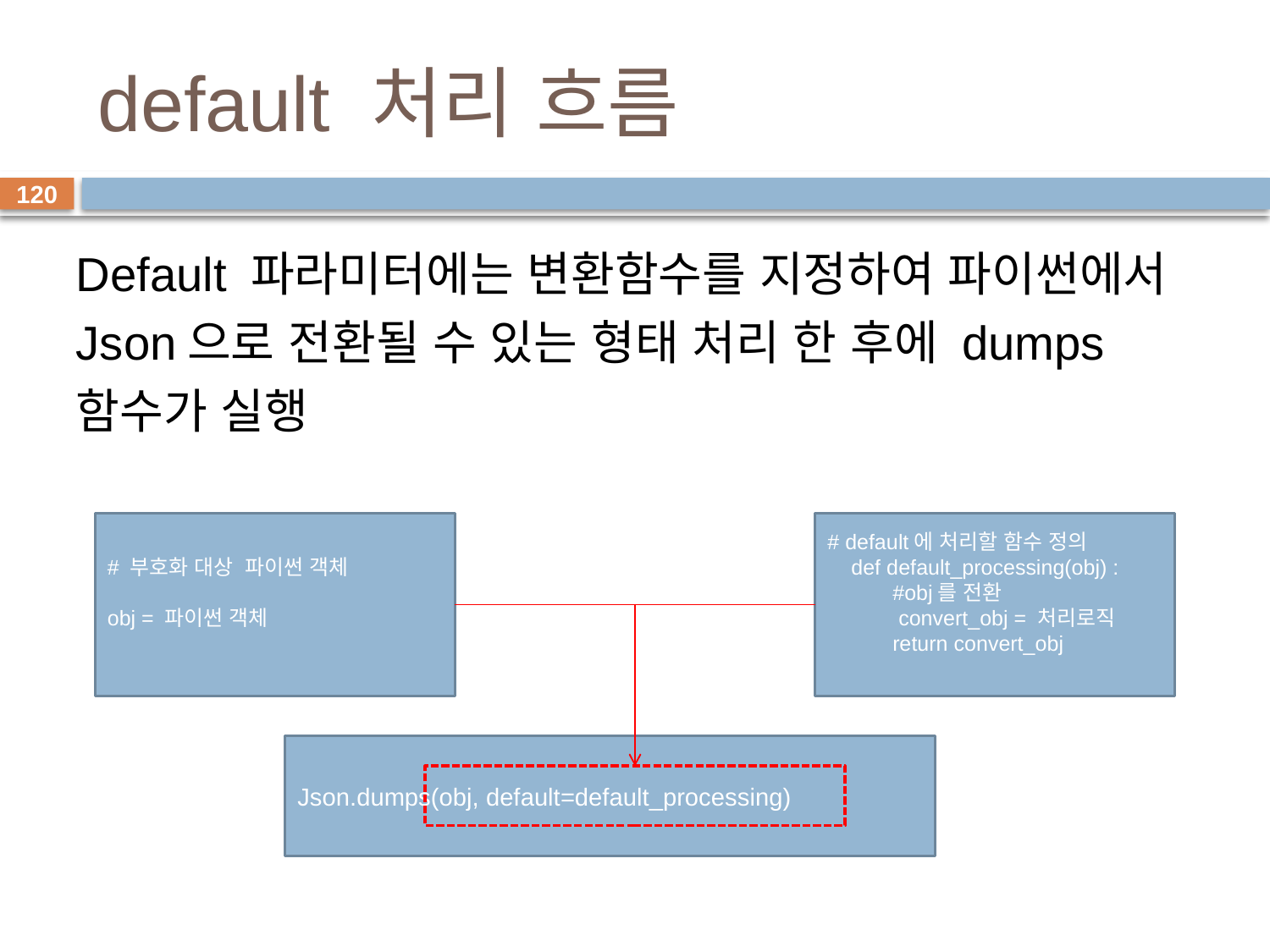

# default 처리 흐름
120
Default 파라미터에는 변환함수를 지정하여 파이썬에서 Json으로 전환될 수 있는 형태 처리 한 후에 dumps함수가 실행
# 부호화 대상  파이썬 객체

obj = 파이썬 객체

# default에 처리할 함수 정의
    def default_processing(obj) :
           #obj를 전환
            convert_obj = 처리로직
           return convert_obj

Json.dumps(obj, default=default_processing)